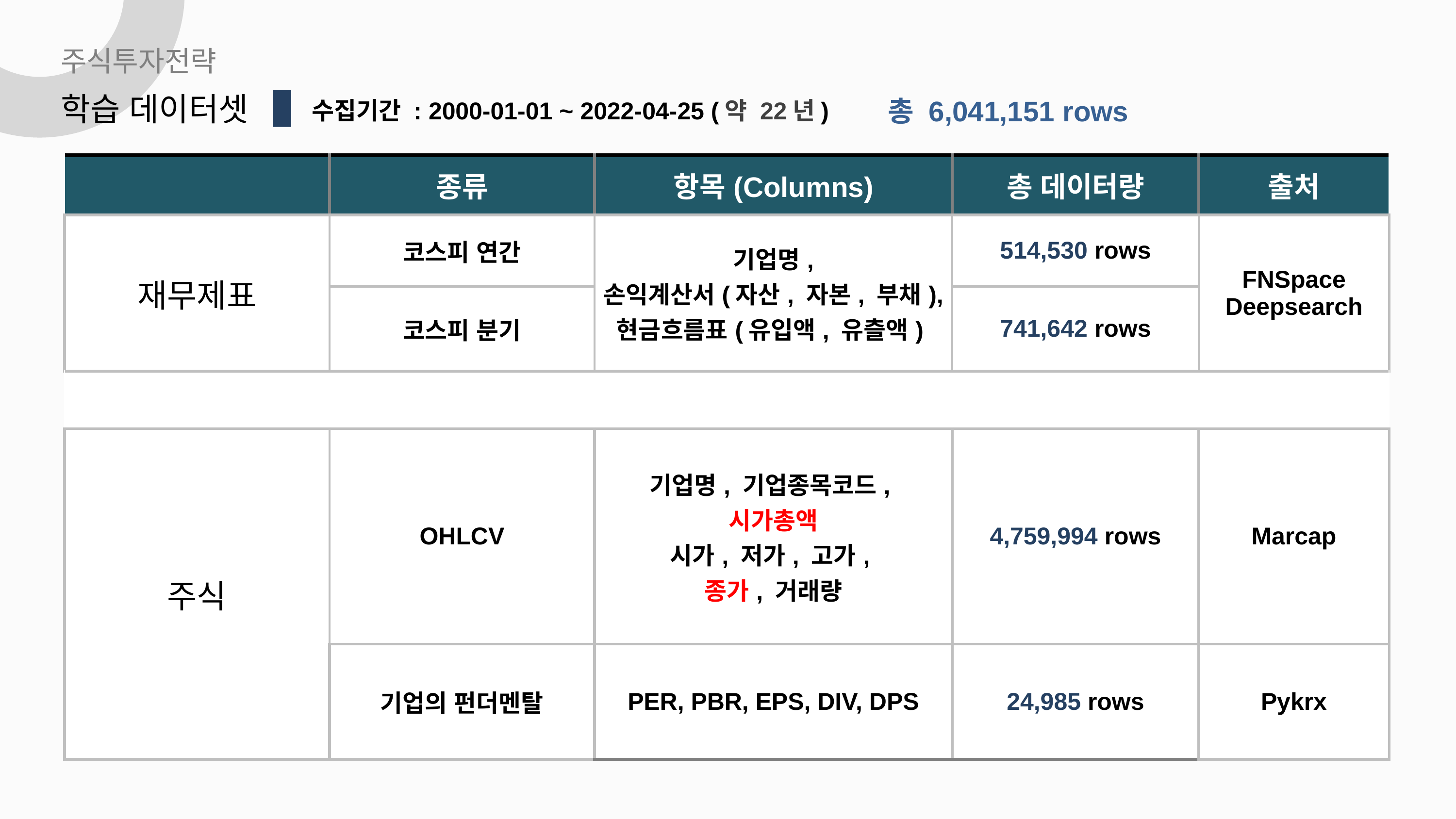

주식투자전략
학습 데이터셋
총 6,041,151 rows

수집기간 : 2000-01-01 ~ 2022-04-25 (약 22년)
|  | 종류 | 항목(Columns) | 총 데이터량 | 출처 |
| --- | --- | --- | --- | --- |
| 재무제표 | 코스피 연간 | 기업명, 손익계산서(자산, 자본, 부채), 현금흐름표(유입액, 유츨액) | 514,530 rows | FNSpace Deepsearch |
|  | 코스피 분기 |  | 741,642 rows |  |
|  |  |  |  |  |
| 주식 | OHLCV | 기업명, 기업종목코드, 시가총액 시가, 저가, 고가, 종가, 거래량 | 4,759,994 rows | Marcap |
|  | 기업의 펀더멘탈 | PER, PBR, EPS, DIV, DPS | 24,985 rows | Pykrx |